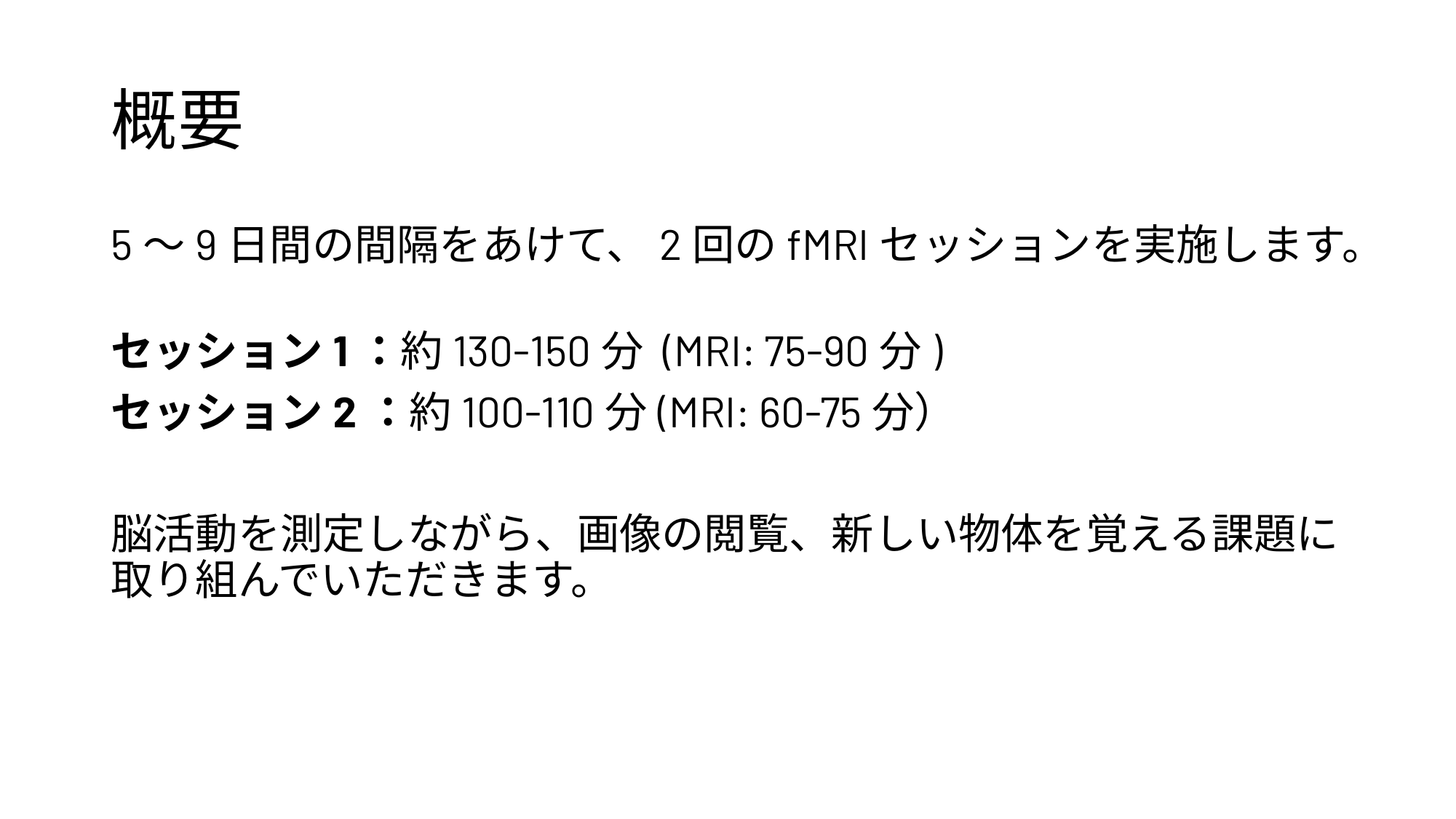

# 概要
5～9日間の間隔をあけて、2回のfMRIセッションを実施します。
セッション1：約130-150分 (MRI: 75-90分)
セッション2：約100-110分(MRI: 60-75分）

脳活動を測定しながら、画像の閲覧、新しい物体を覚える課題に取り組んでいただきます。